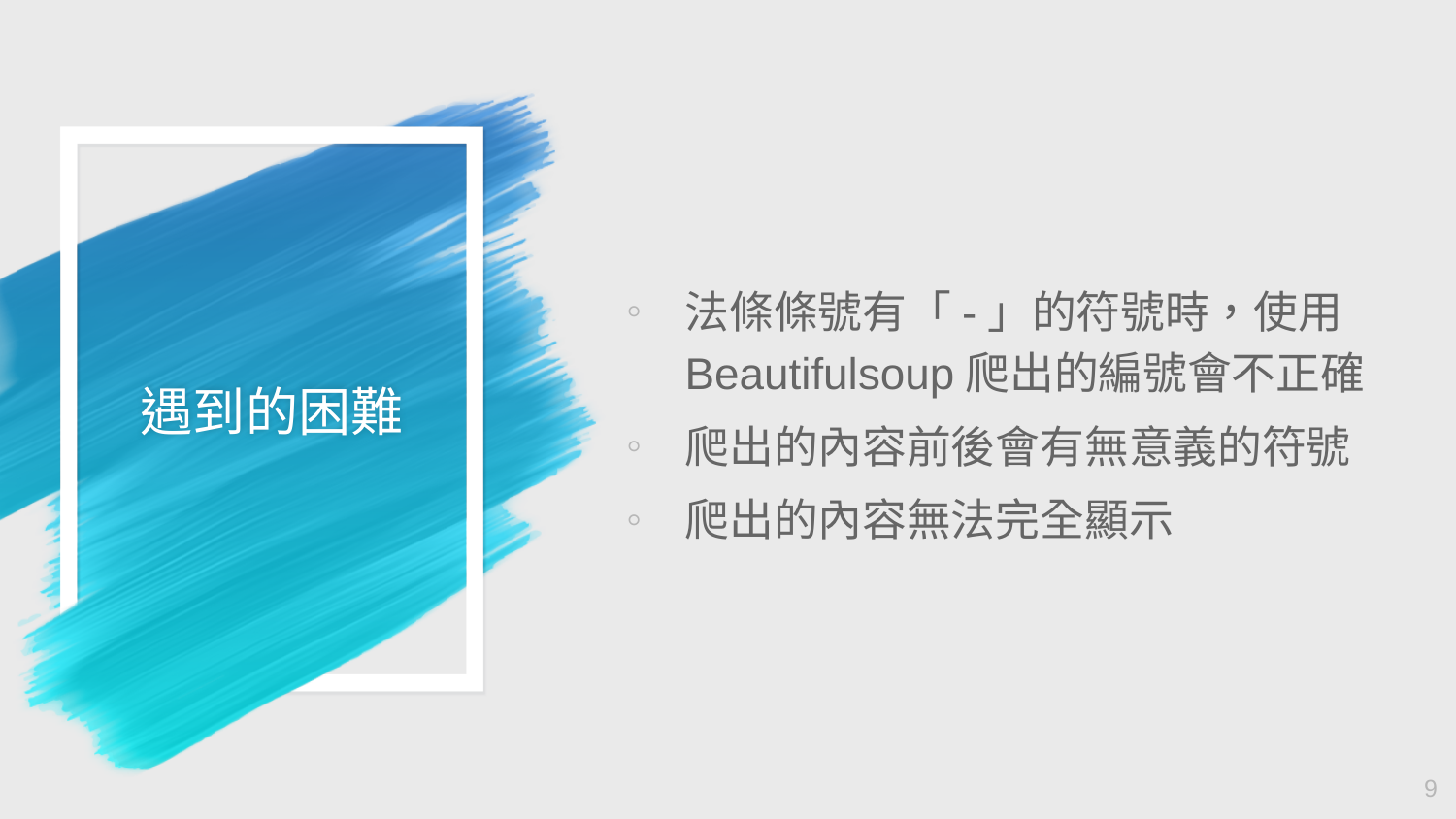

法條條號有「-」的符號時，使用Beautifulsoup爬出的編號會不正確
爬出的內容前後會有無意義的符號
爬出的內容無法完全顯示
# 遇到的困難
9